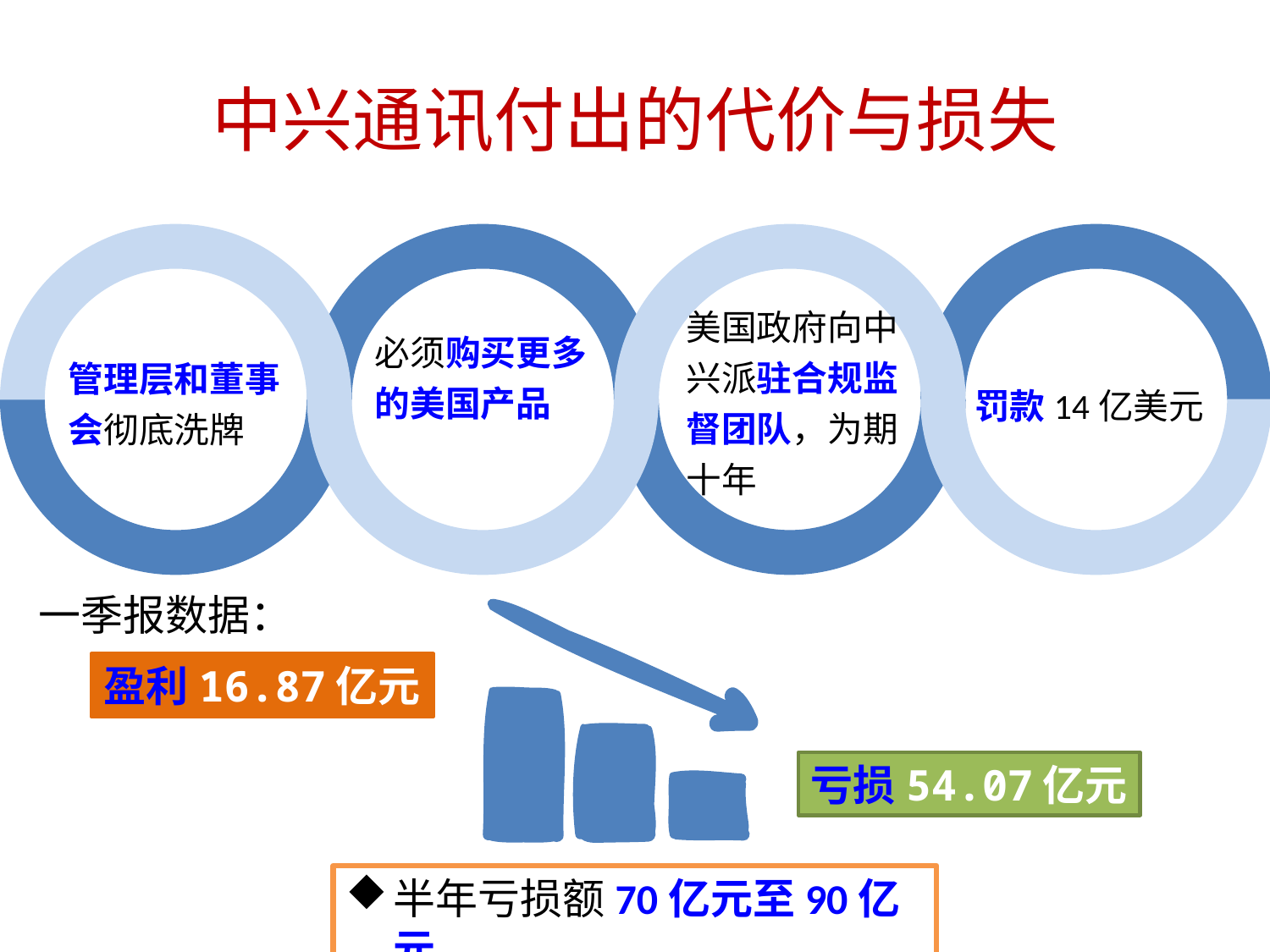

# 中兴通讯付出的代价与损失

管理层和董事会彻底洗牌

美国政府向中兴派驻合规监督团队，为期十年
必须购买更多的美国产品
罚款14亿美元
一季报数据：

盈利16.87亿元
亏损54.07亿元
半年亏损额70亿元至90亿元